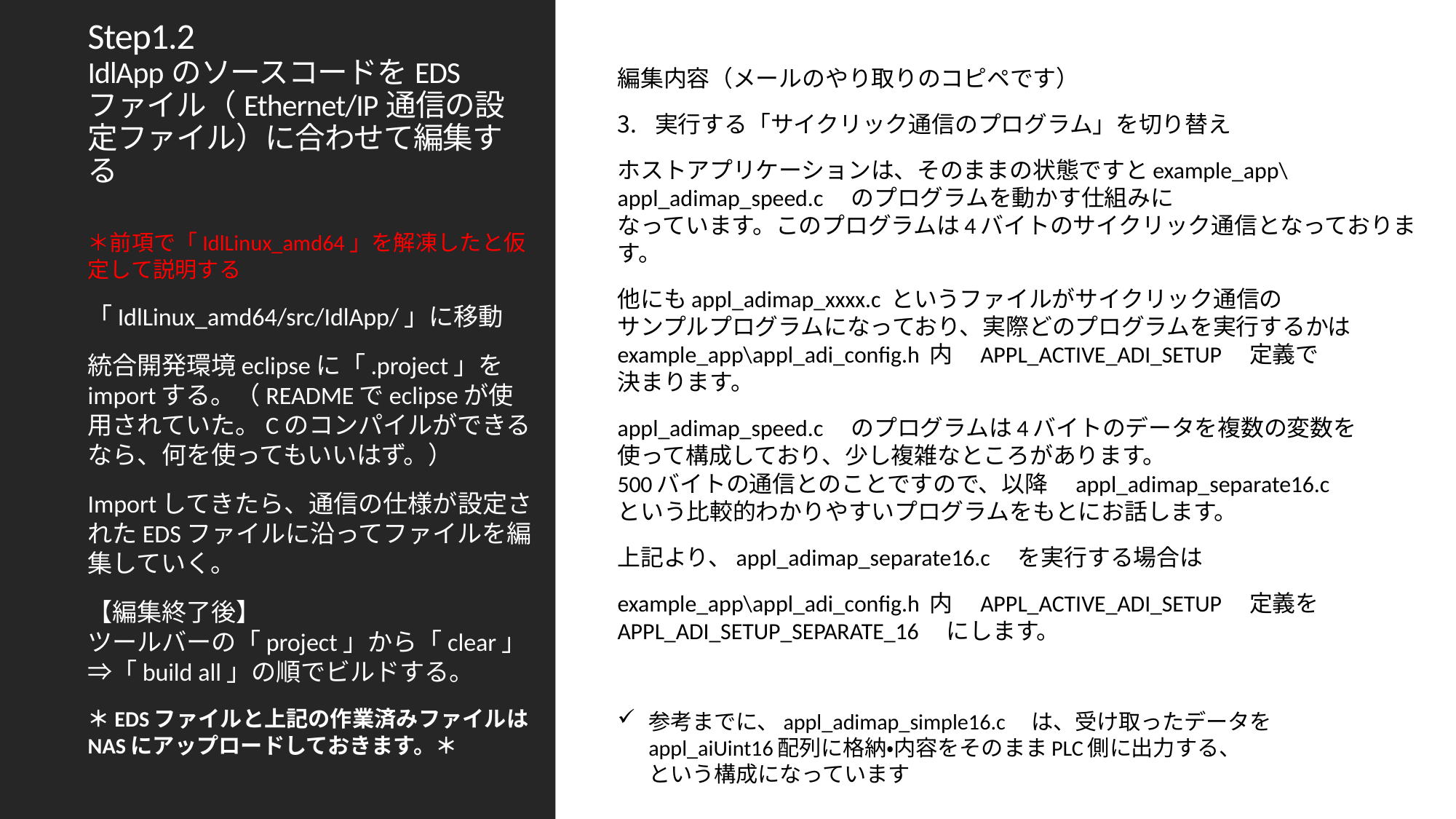

# Step1.2 IdlAppのソースコードをEDSファイル（Ethernet/IP通信の設定ファイル）に合わせて編集する
編集内容（メールのやり取りのコピペです）
実行する「サイクリック通信のプログラム」を切り替え
ホストアプリケーションは、そのままの状態ですとexample_app\appl_adimap_speed.c　のプログラムを動かす仕組みに
なっています。このプログラムは4バイトのサイクリック通信となっております。
他にもappl_adimap_xxxx.c というファイルがサイクリック通信の
サンプルプログラムになっており、実際どのプログラムを実行するかは
example_app\appl_adi_config.h 内　APPL_ACTIVE_ADI_SETUP　定義で
決まります。
appl_adimap_speed.c　のプログラムは4バイトのデータを複数の変数を
使って構成しており、少し複雑なところがあります。
500バイトの通信とのことですので、以降　appl_adimap_separate16.c　
という比較的わかりやすいプログラムをもとにお話します。
上記より、appl_adimap_separate16.c　を実行する場合は
example_app\appl_adi_config.h 内　APPL_ACTIVE_ADI_SETUP　定義を　APPL_ADI_SETUP_SEPARATE_16　にします。

参考までに、appl_adimap_simple16.c　は、受け取ったデータを
appl_aiUint16配列に格納・内容をそのままPLC側に出力する、
という構成になっています

＊前項で「IdlLinux_amd64」を解凍したと仮定して説明する
「IdlLinux_amd64/src/IdlApp/」に移動
統合開発環境eclipseに「.project」をimportする。（READMEでeclipseが使用されていた。Cのコンパイルができるなら、何を使ってもいいはず。）
Importしてきたら、通信の仕様が設定されたEDSファイルに沿ってファイルを編集していく。
【編集終了後】
ツールバーの「project」から「clear」⇒「build all」の順でビルドする。
＊EDSファイルと上記の作業済みファイルはNASにアップロードしておきます。＊